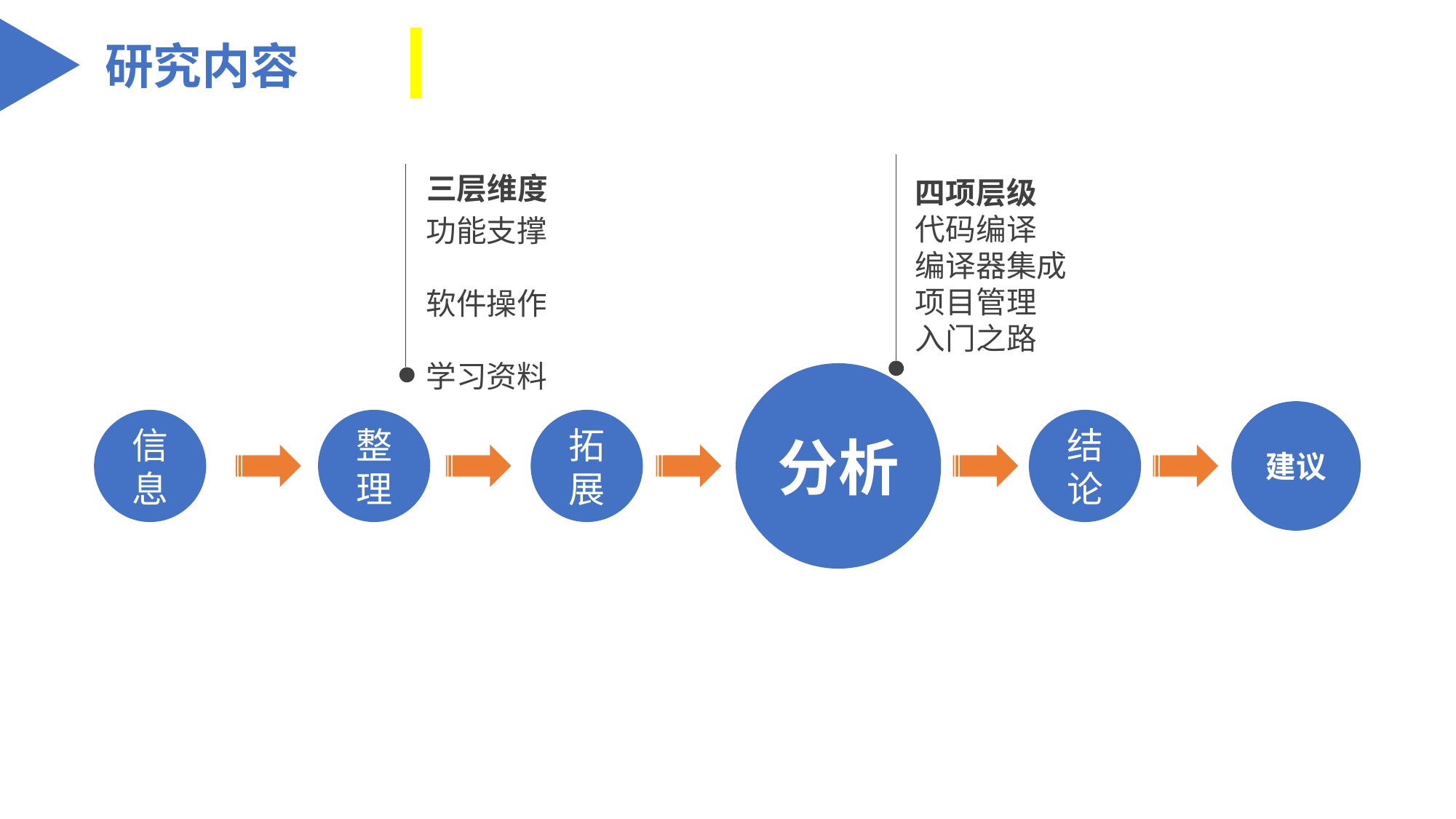

研究内容
四项层级
代码编译
编译器集成
项目管理
入门之路

三层维度

功能支撑

软件操作

学习资料
分析
建议
信息
整理
拓展
结论